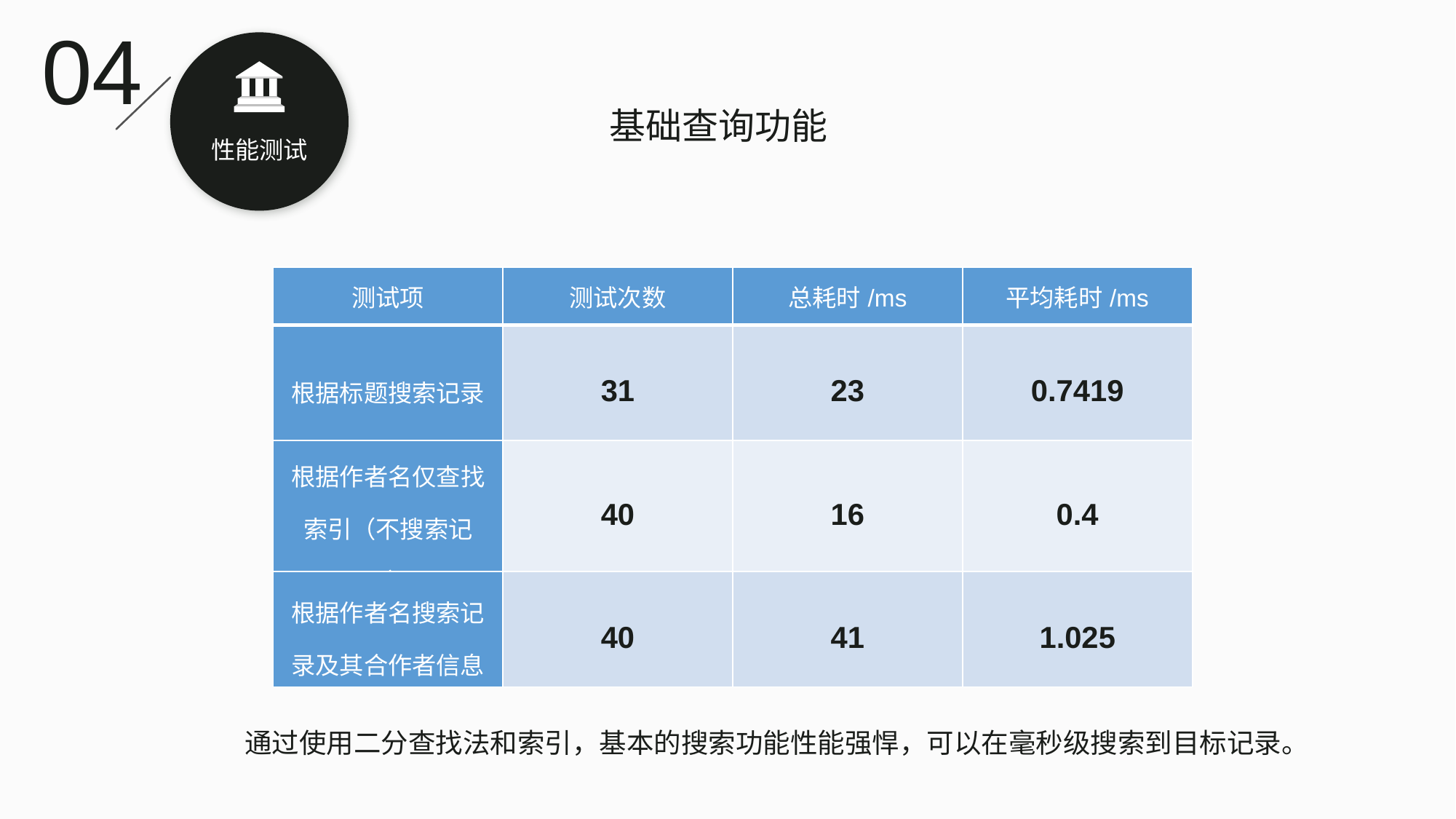

04

   基础查询功能
性能测试
算法实现
| 测试项 | 测试次数 | 总耗时/ms | 平均耗时/ms |
| --- | --- | --- | --- |
| 根据标题搜索记录 | 31 | 23 | 0.7419 |
| 根据作者名仅查找索引（不搜索记录） | 40 | 16 | 0.4 |
| 根据作者名搜索记录及其合作者信息 | 40 | 41 | 1.025 |

通过使用二分查找法和索引，基本的搜索功能性能强悍，可以在毫秒级搜索到目标记录。